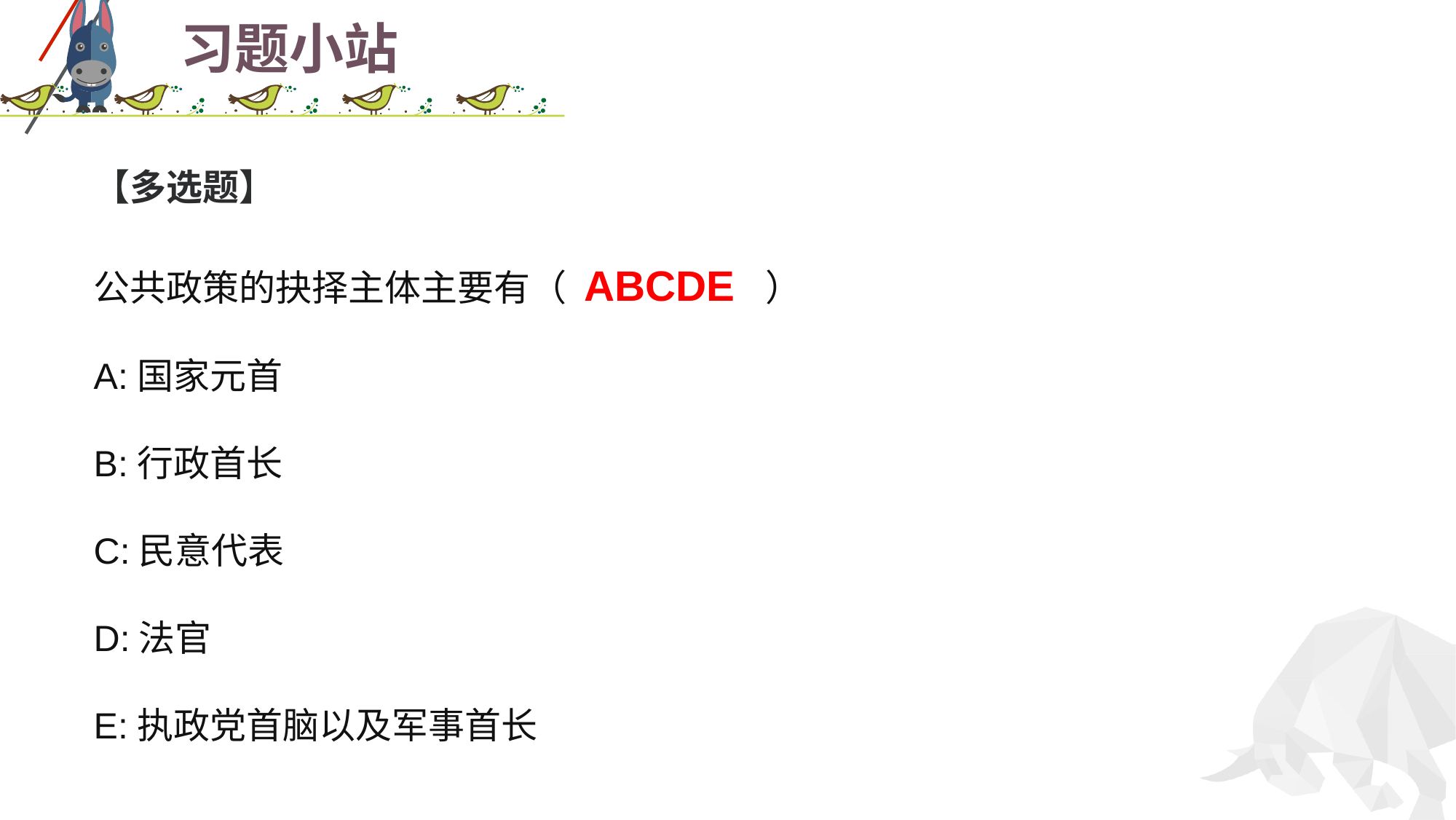

# 习题小站

【多选题】
公共政策的抉择主体主要有（ ABCDE  ）
A:国家元首
B:行政首长
C:民意代表
D:法官
E:执政党首脑以及军事首长